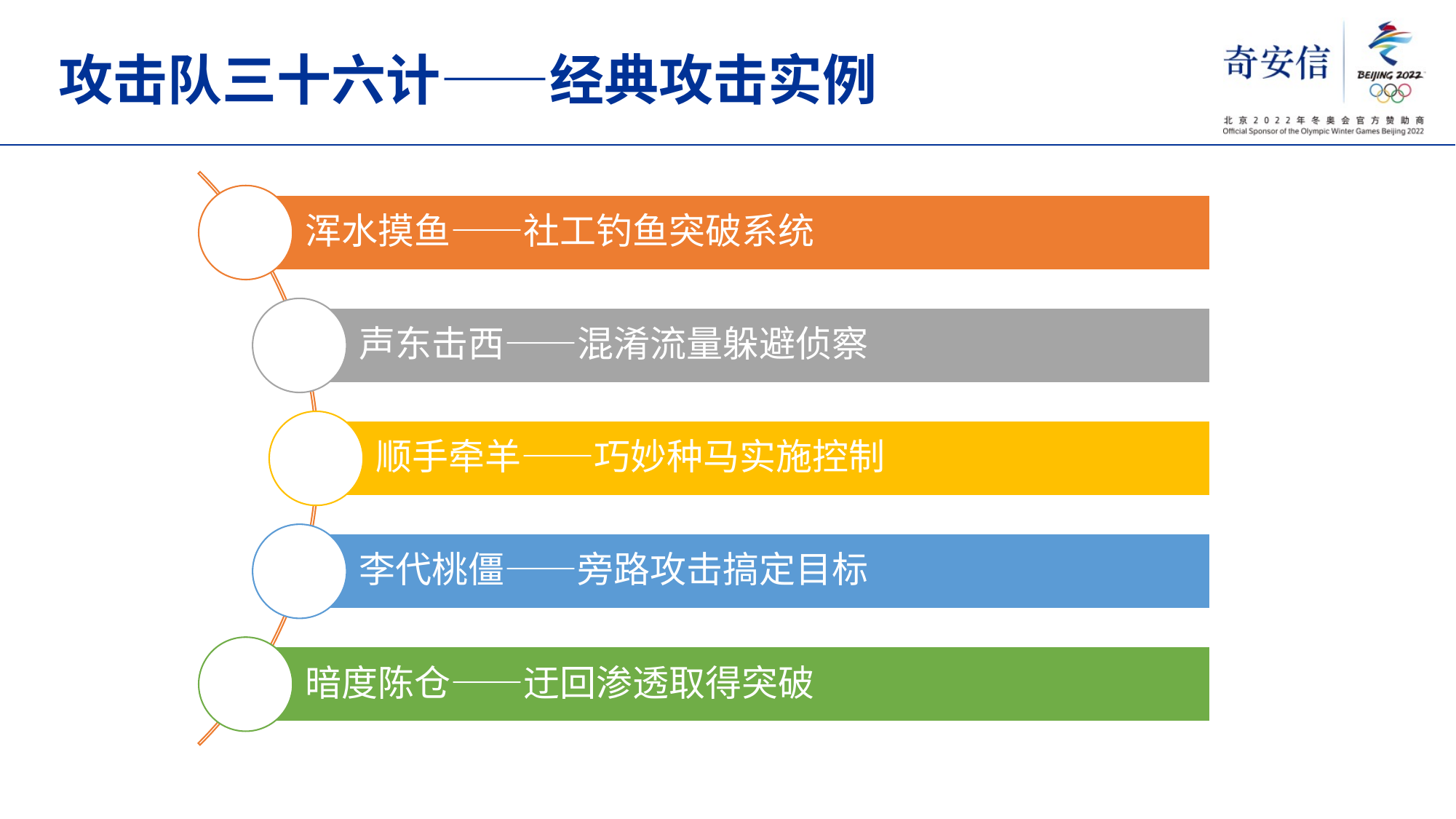

# 攻击队三十六计——经典攻击实例
浑水摸鱼——社工钓鱼突破系统
声东击西——混淆流量躲避侦察
顺手牵羊——巧妙种马实施控制
李代桃僵——旁路攻击搞定目标
暗度陈仓——迂回渗透取得突破